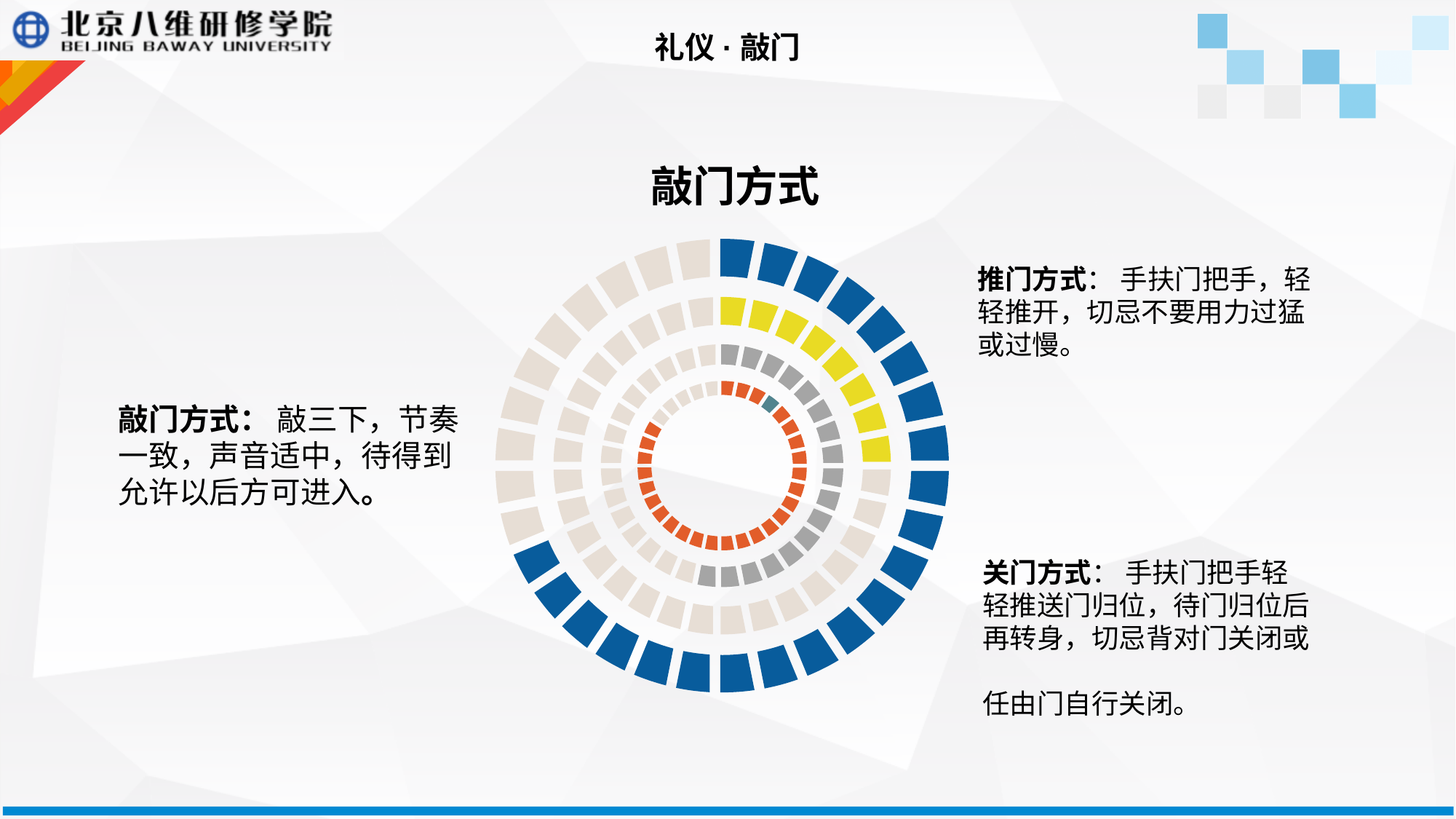

礼仪·敲门
敲门方式

推门方式： 手扶门把手，轻轻推开，切忌不要用力过猛或过慢。
敲门方式： 敲三下，节奏一致，声音适中，待得到允许以后方可进入。
关门方式： 手扶门把手轻轻推送门归位，待门归位后再转身，切忌背对门关闭或
任由门自行关闭。